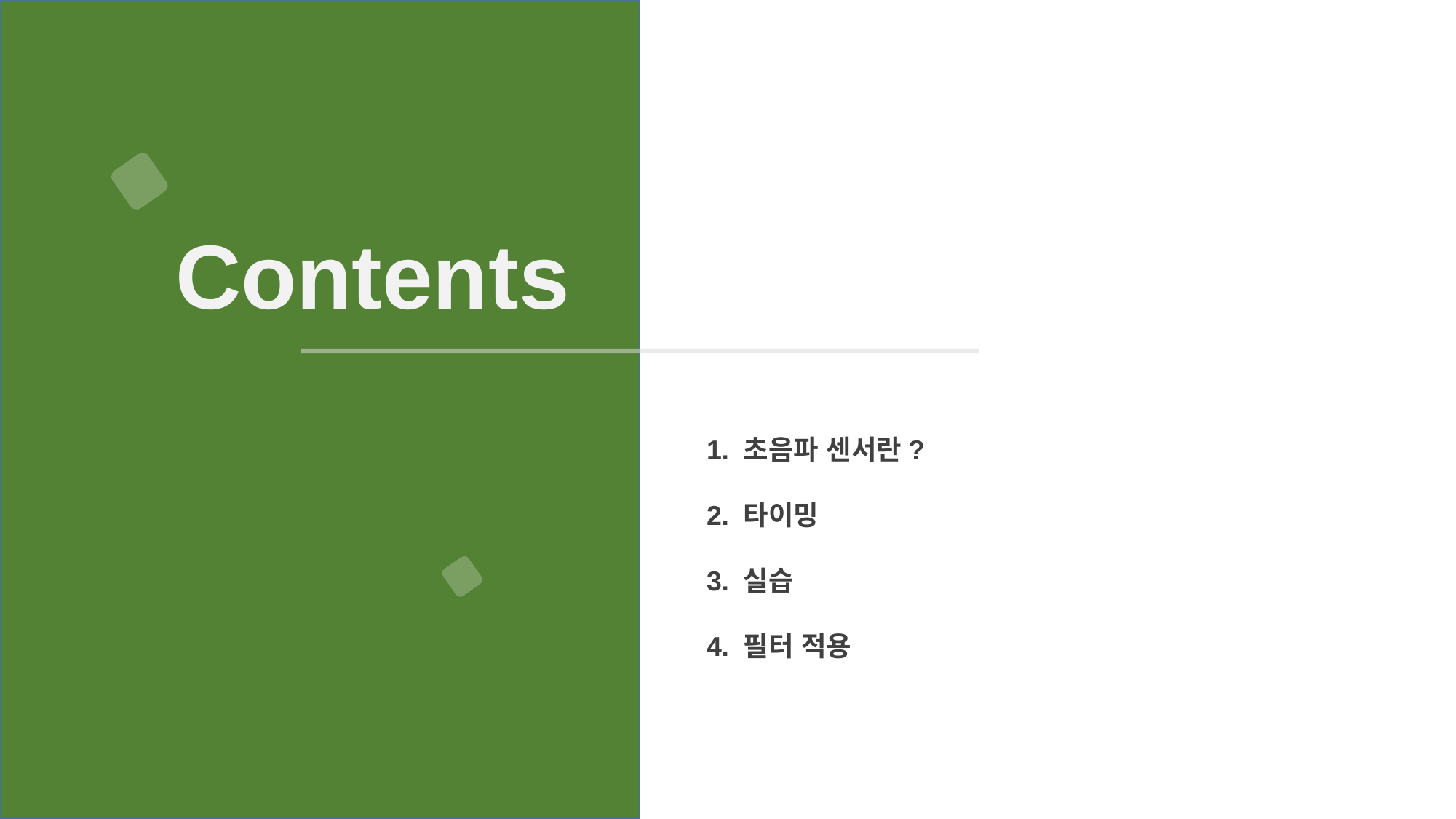

Contents
1. 초음파 센서란?
2. 타이밍
3. 실습
4. 필터 적용